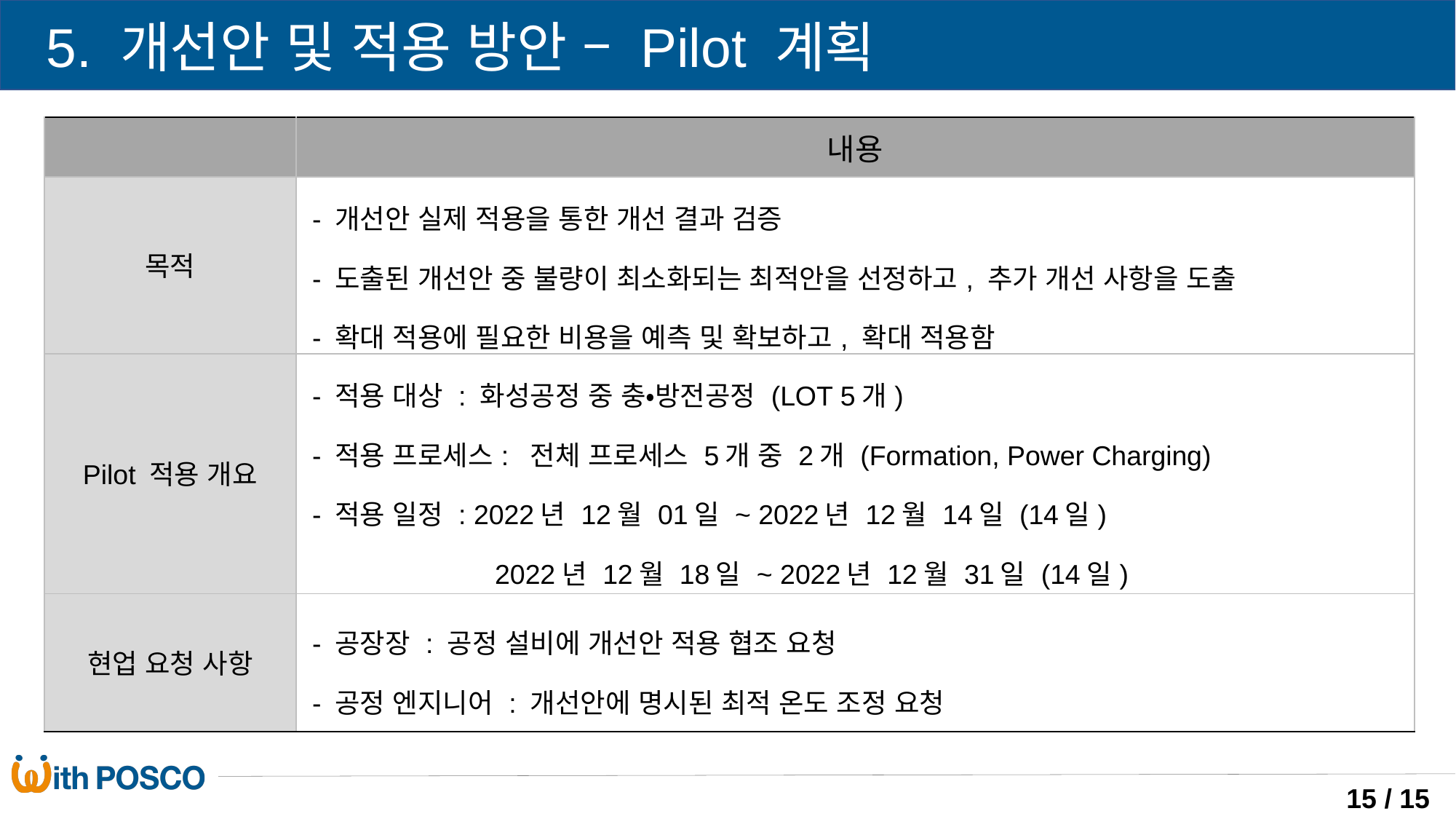

5. 개선안 및 적용 방안 – Pilot 계획
|  | 내용 |
| --- | --- |
| 목적 | - 개선안 실제 적용을 통한 개선 결과 검증 - 도출된 개선안 중 불량이 최소화되는 최적안을 선정하고, 추가 개선 사항을 도출 - 확대 적용에 필요한 비용을 예측 및 확보하고, 확대 적용함 |
| Pilot 적용 개요 | - 적용 대상 : 화성공정 중 충•방전공정 (LOT 5개) - 적용 프로세스: 전체 프로세스 5개 중 2개 (Formation, Power Charging) - 적용 일정 : 2022년 12월 01일 ~ 2022년 12월 14일 (14일) 2022년 12월 18일 ~ 2022년 12월 31일 (14일) |
| 현업 요청 사항 | - 공장장 : 공정 설비에 개선안 적용 협조 요청 - 공정 엔지니어 : 개선안에 명시된 최적 온도 조정 요청 |